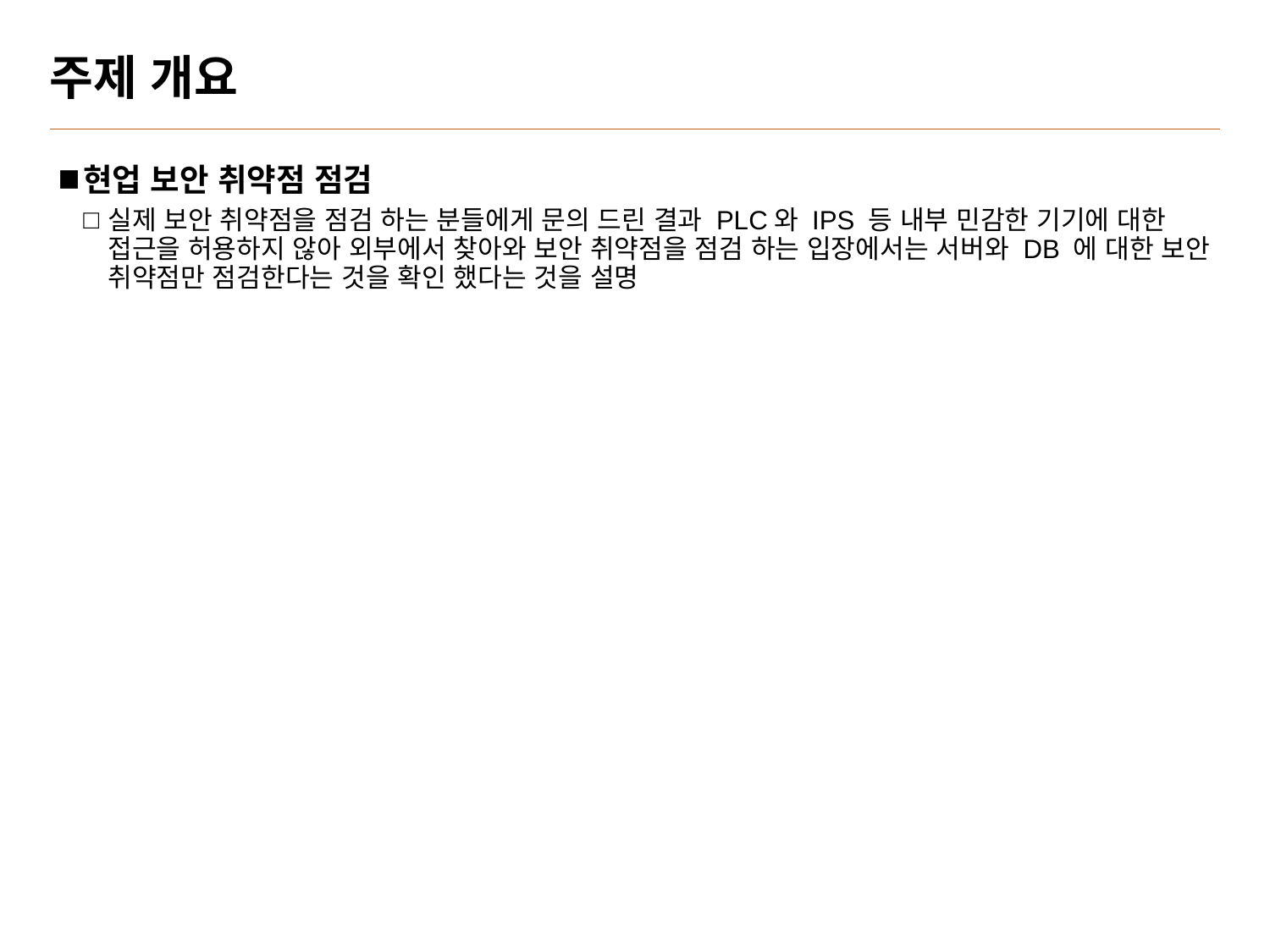

# 주제 개요
현업 보안 취약점 점검
실제 보안 취약점을 점검 하는 분들에게 문의 드린 결과 PLC와 IPS 등 내부 민감한 기기에 대한 접근을 허용하지 않아 외부에서 찾아와 보안 취약점을 점검 하는 입장에서는 서버와 DB 에 대한 보안 취약점만 점검한다는 것을 확인 했다는 것을 설명